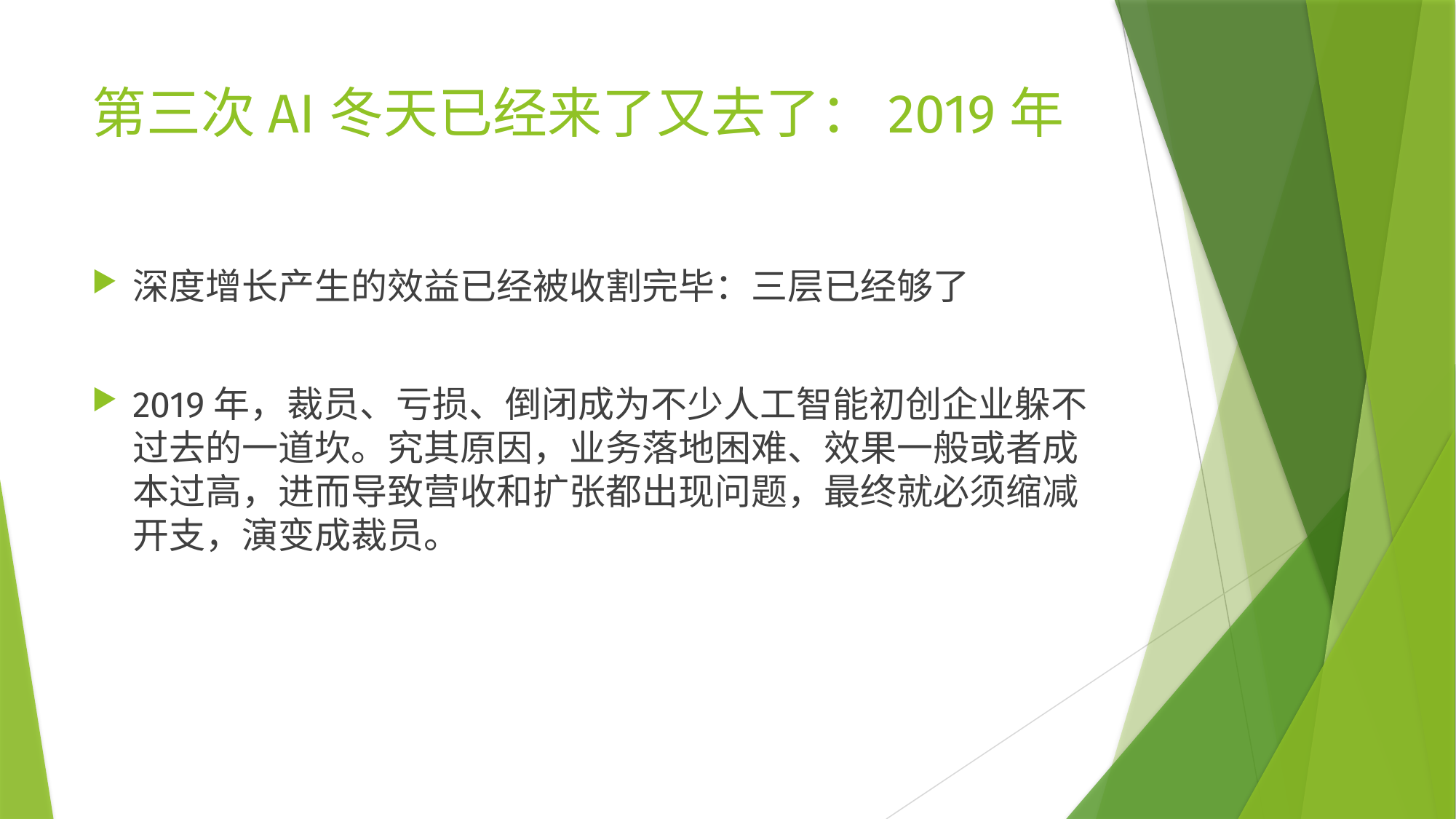

# 第三次AI冬天已经来了又去了：2019年
深度增长产生的效益已经被收割完毕：三层已经够了

2019年，裁员、亏损、倒闭成为不少人工智能初创企业躲不过去的一道坎。究其原因，业务落地困难、效果一般或者成本过高，进而导致营收和扩张都出现问题，最终就必须缩减开支，演变成裁员。